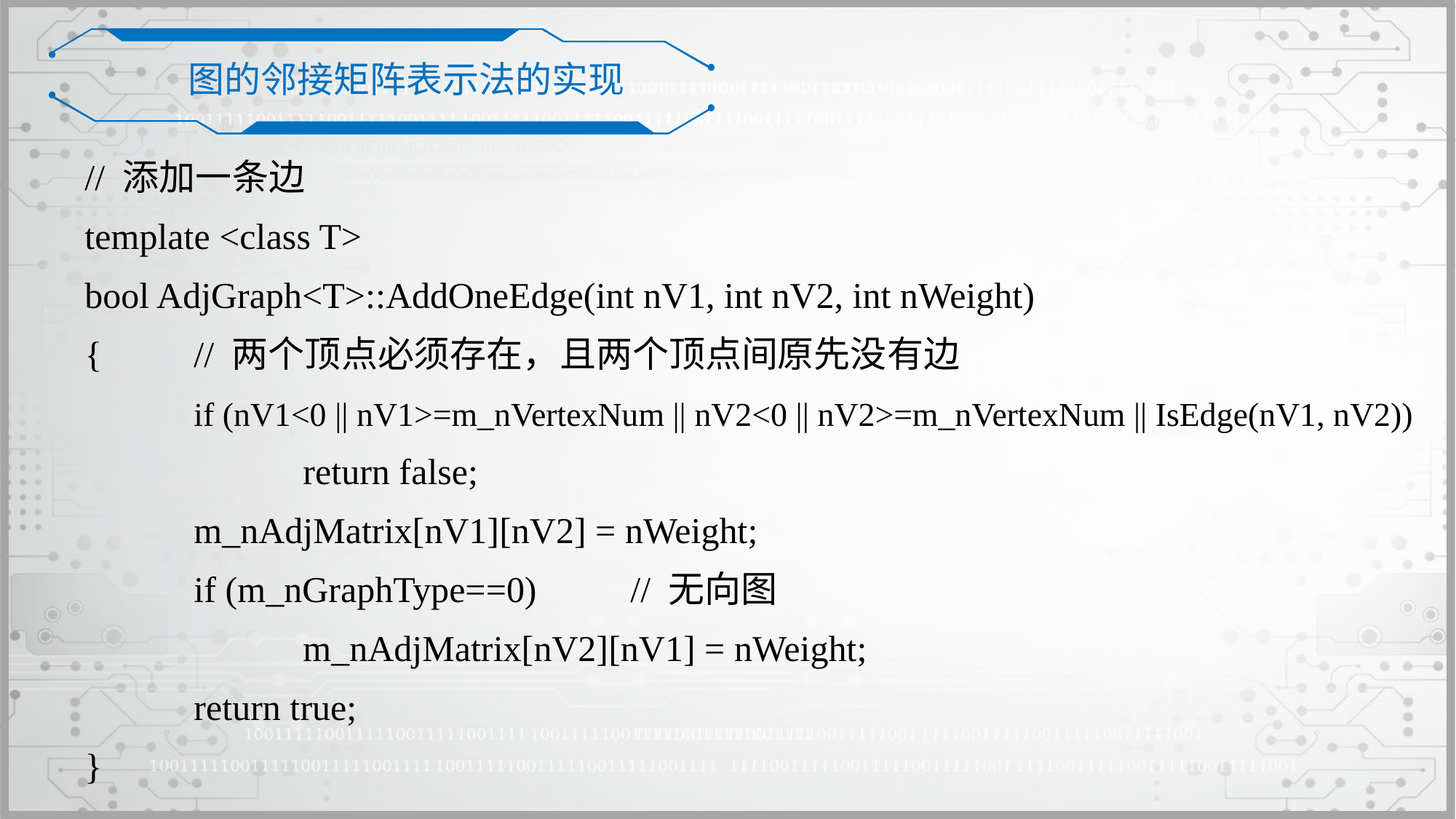

图的邻接矩阵表示法的实现
// 添加一条边
template <class T>
bool AdjGraph<T>::AddOneEdge(int nV1, int nV2, int nWeight)
{	// 两个顶点必须存在，且两个顶点间原先没有边
	if (nV1<0 || nV1>=m_nVertexNum || nV2<0 || nV2>=m_nVertexNum || IsEdge(nV1, nV2))
		return false;
	m_nAdjMatrix[nV1][nV2] = nWeight;
	if (m_nGraphType==0)	// 无向图
		m_nAdjMatrix[nV2][nV1] = nWeight;
	return true;
}